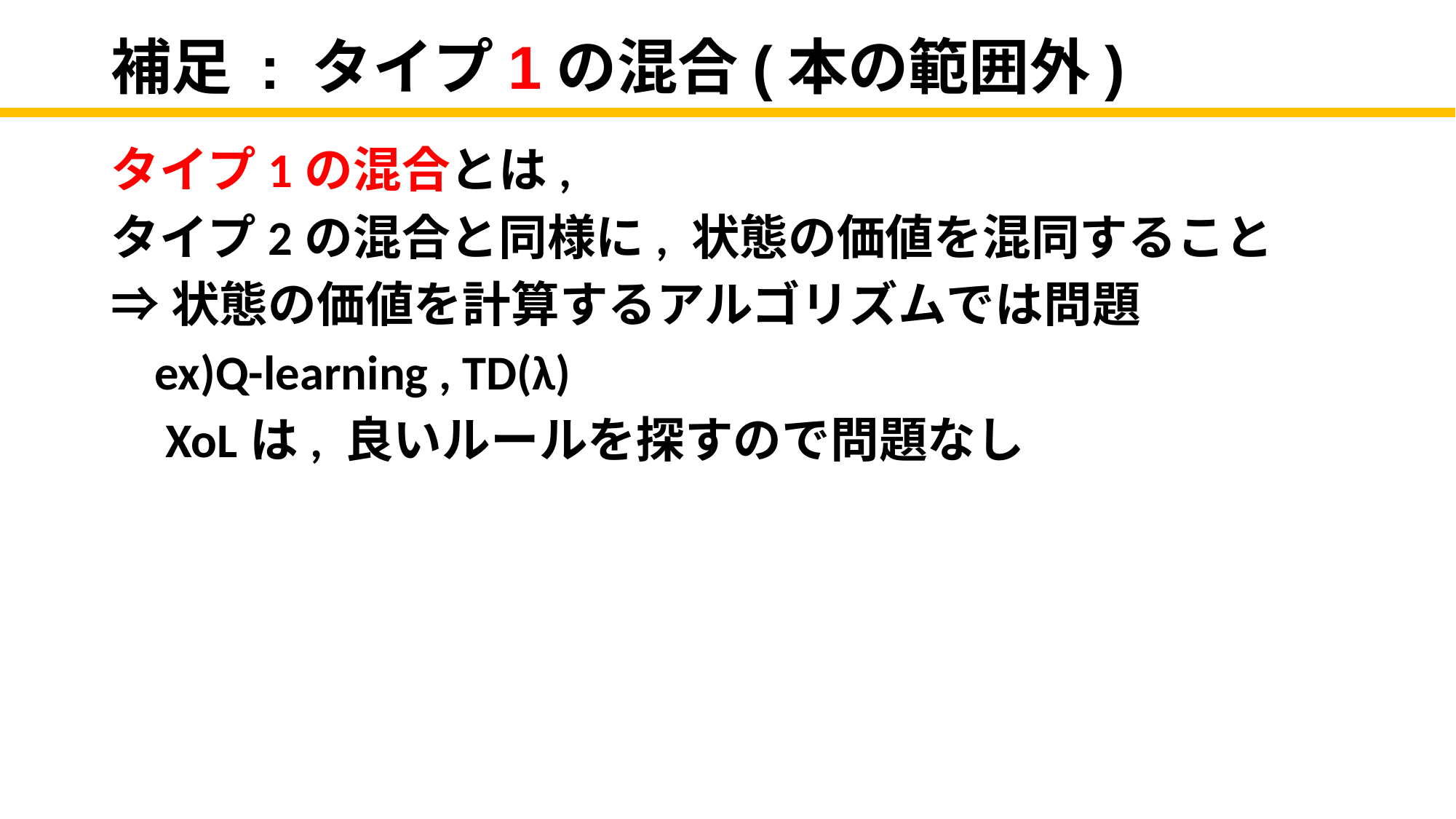

# 補足 : タイプ1の混合(本の範囲外)
タイプ1の混合とは,
タイプ2の混合と同様に, 状態の価値を混同すること
⇒状態の価値を計算するアルゴリズムでは問題
    ex)Q-learning , TD(λ)
     XoLは, 良いルールを探すので問題なし